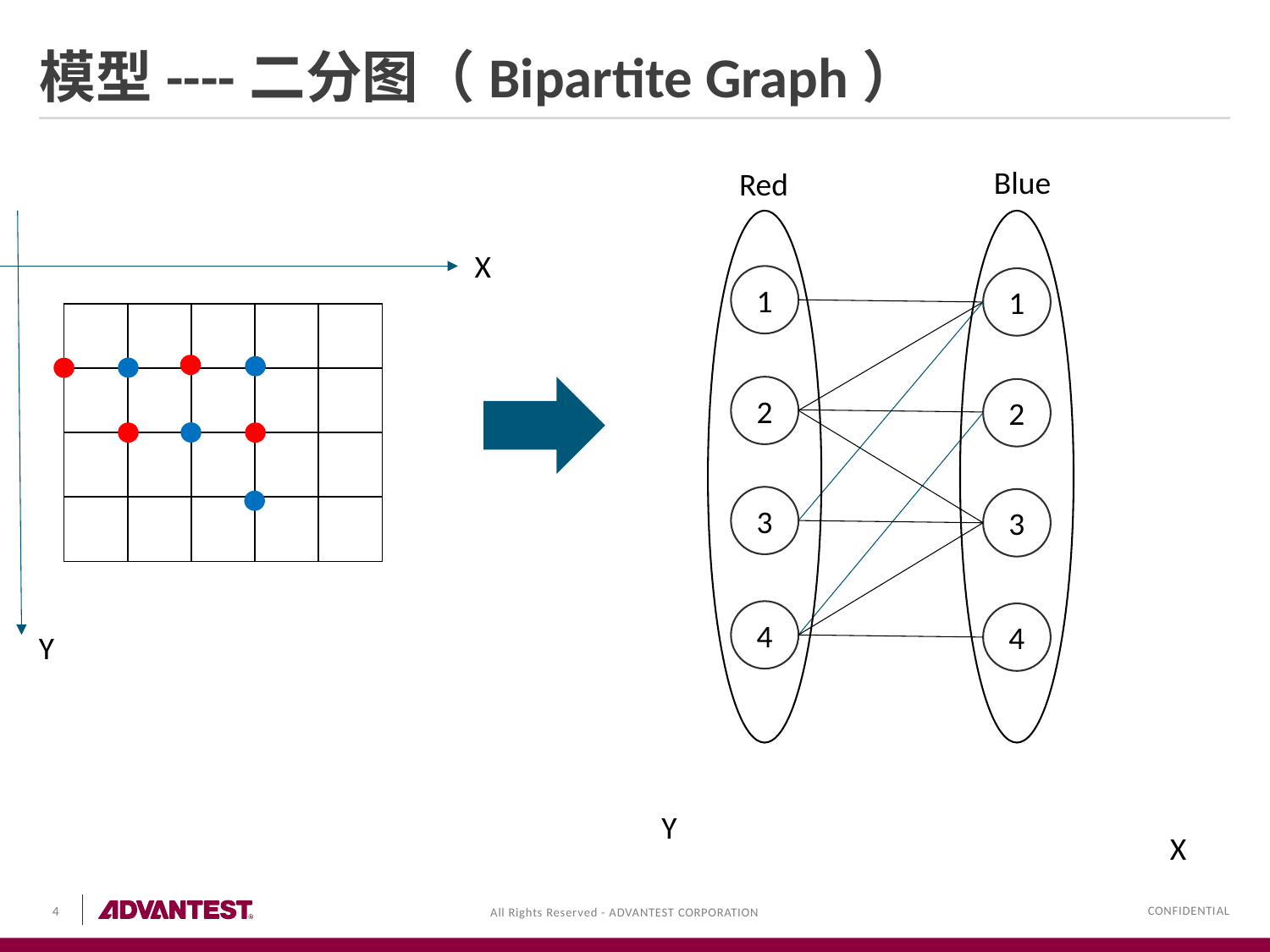

# 模型----二分图（Bipartite Graph）
Blue
Red

X
1
1
|  |  |  |  |  |
| --- | --- | --- | --- | --- |
|  |  |  |  |  |
|  |  |  |  |  |
|  |  |  |  |  |

2
2

3
3

4
4
Y
Y
X